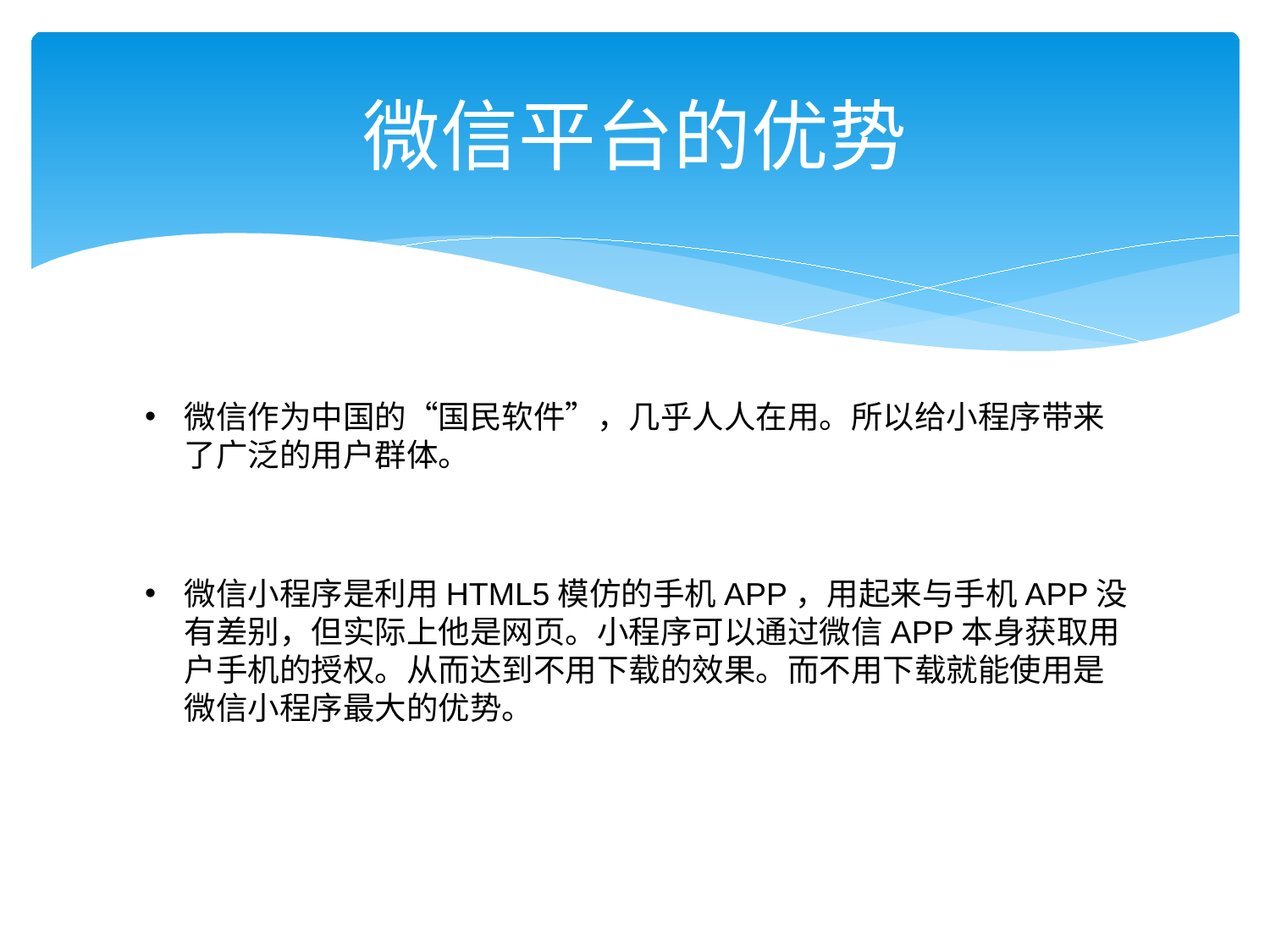

# 微信平台的优势
微信作为中国的“国民软件”，几乎人人在用。所以给小程序带来了广泛的用户群体。
微信小程序是利用HTML5模仿的手机APP，用起来与手机APP没有差别，但实际上他是网页。小程序可以通过微信APP本身获取用户手机的授权。从而达到不用下载的效果。而不用下载就能使用是微信小程序最大的优势。